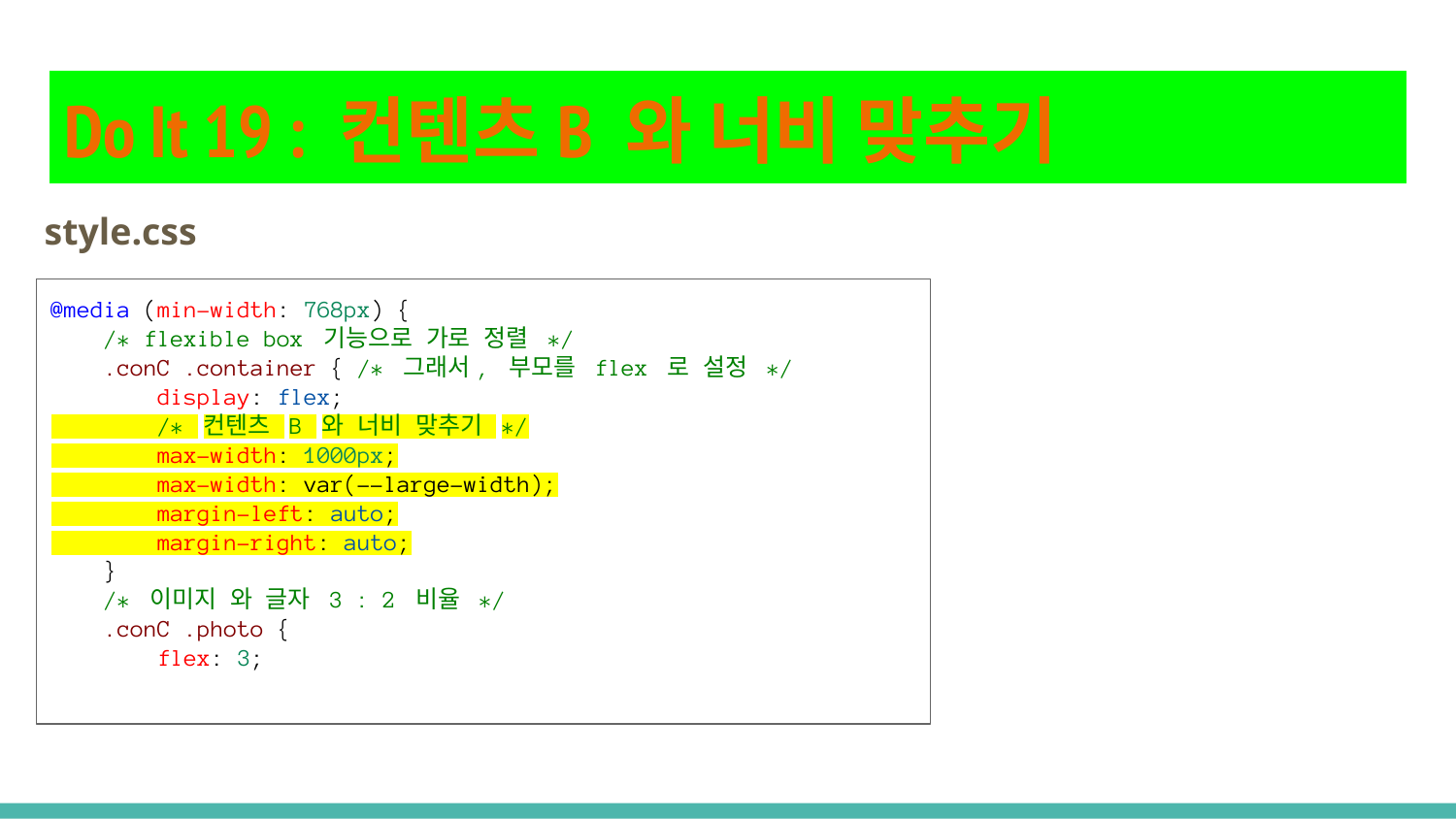

# Do It 19 : 컨텐츠B 와 너비 맞추기
style.css
@media (min-width: 768px) {
    /* flexible box 기능으로 가로 정렬 */
    .conC .container { /* 그래서, 부모를 flex 로 설정 */
        display: flex;
        /* 컨텐츠 B 와 너비 맞추기 */
        max-width: 1000px;
        max-width: var(--large-width);
        margin-left: auto;
        margin-right: auto;
    }
    /* 이미지 와 글자 3 : 2 비율 */
    .conC .photo {
        flex: 3;